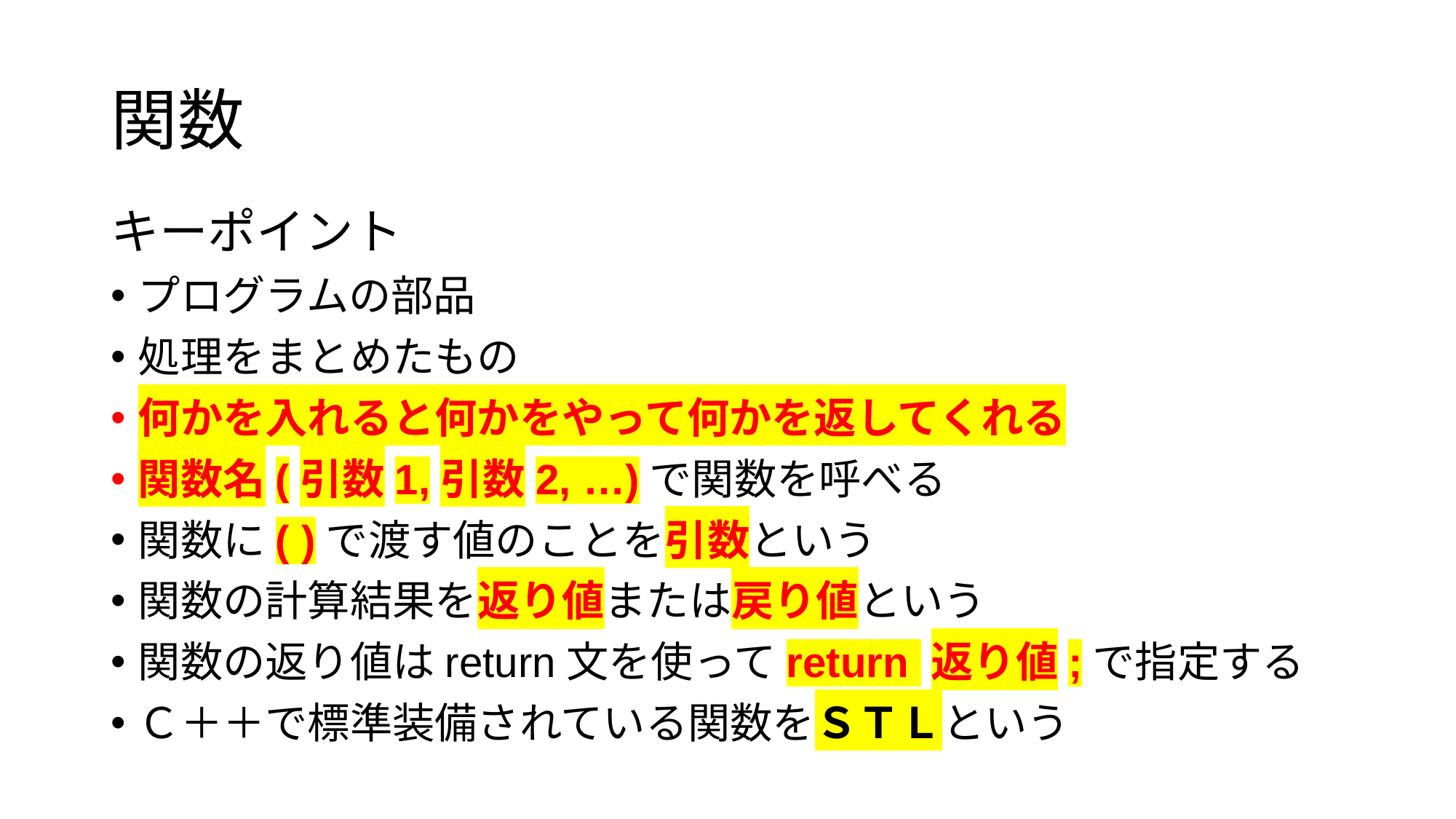

# 関数
キーポイント
プログラムの部品
処理をまとめたもの
何かを入れると何かをやって何かを返してくれる
関数名(引数1,引数2, …)で関数を呼べる
関数に( )で渡す値のことを引数という
関数の計算結果を返り値または戻り値という
関数の返り値はreturn文を使ってreturn 返り値;で指定する
Ｃ＋＋で標準装備されている関数をＳＴＬという